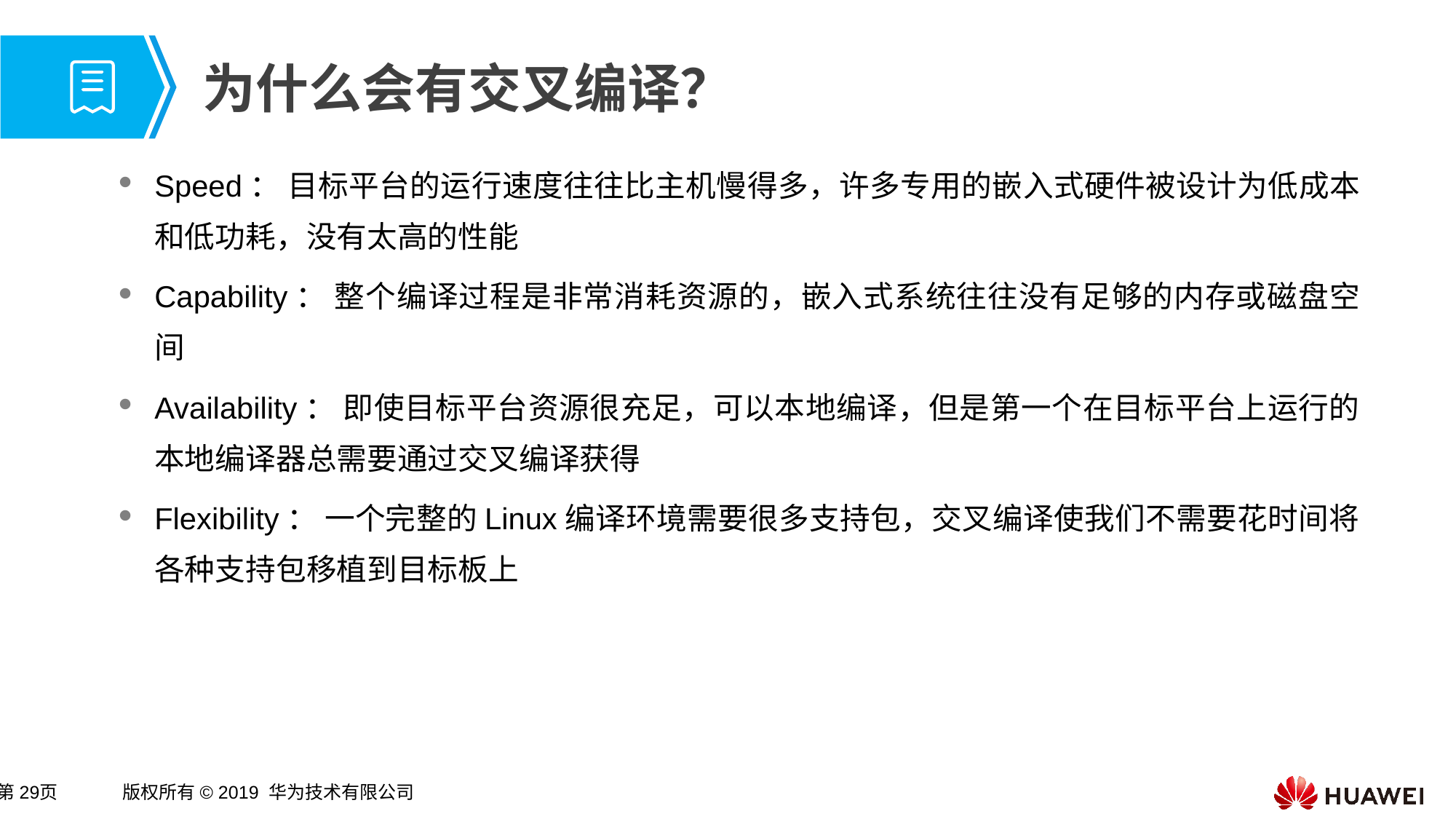

# 为什么会有交叉编译？
Speed： 目标平台的运行速度往往比主机慢得多，许多专用的嵌入式硬件被设计为低成本和低功耗，没有太高的性能
Capability： 整个编译过程是非常消耗资源的，嵌入式系统往往没有足够的内存或磁盘空间
Availability： 即使目标平台资源很充足，可以本地编译，但是第一个在目标平台上运行的本地编译器总需要通过交叉编译获得
Flexibility： 一个完整的Linux编译环境需要很多支持包，交叉编译使我们不需要花时间将各种支持包移植到目标板上